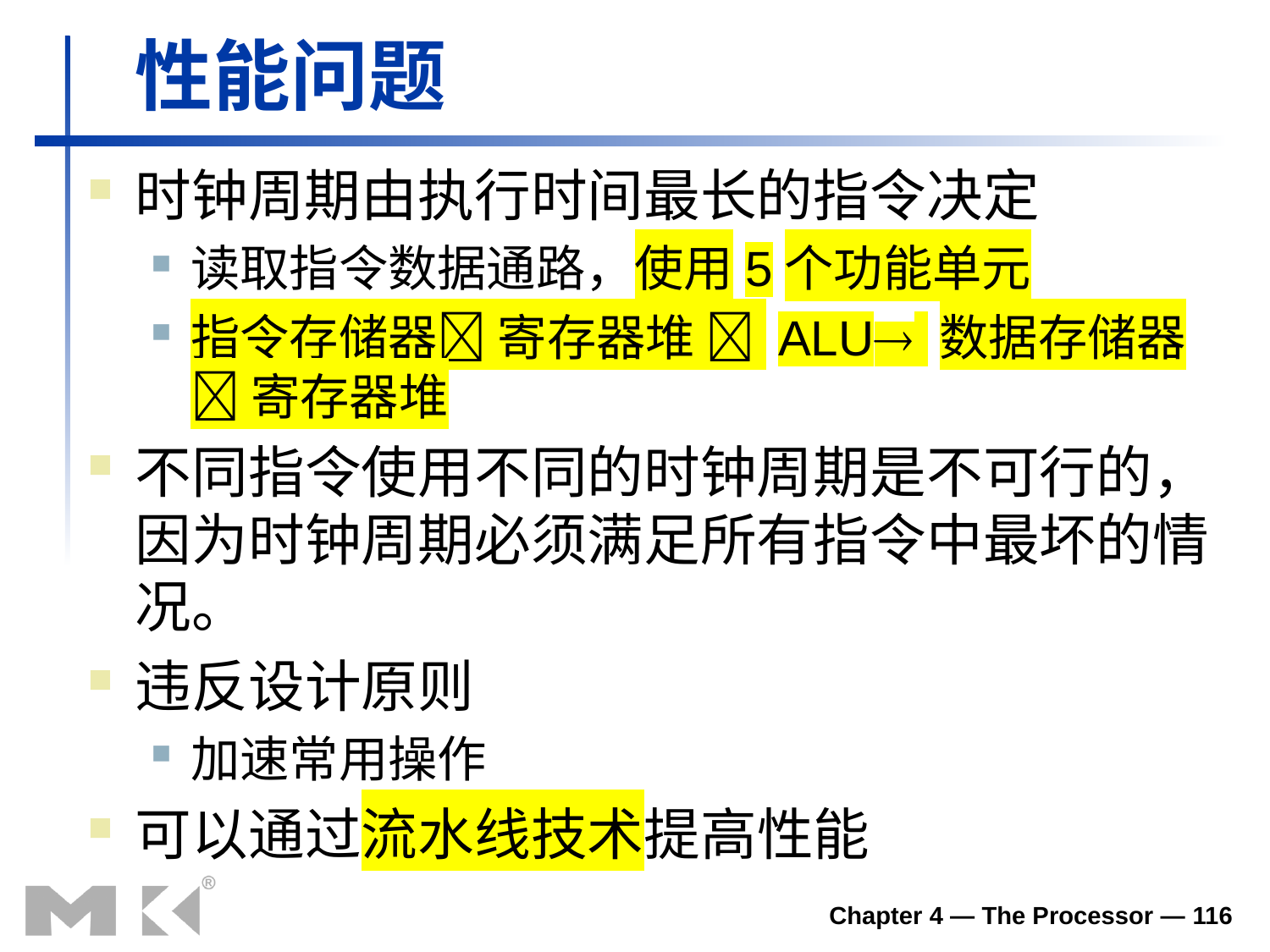

性能问题
时钟周期由执行时间最长的指令决定
读取指令数据通路，使用5个功能单元
指令存储器→ 寄存器堆 → ALU→ 数据存储器 → 寄存器堆
不同指令使用不同的时钟周期是不可行的，因为时钟周期必须满足所有指令中最坏的情况。
违反设计原则
加速常用操作
可以通过流水线技术提高性能
Chapter 4 — The Processor — 116